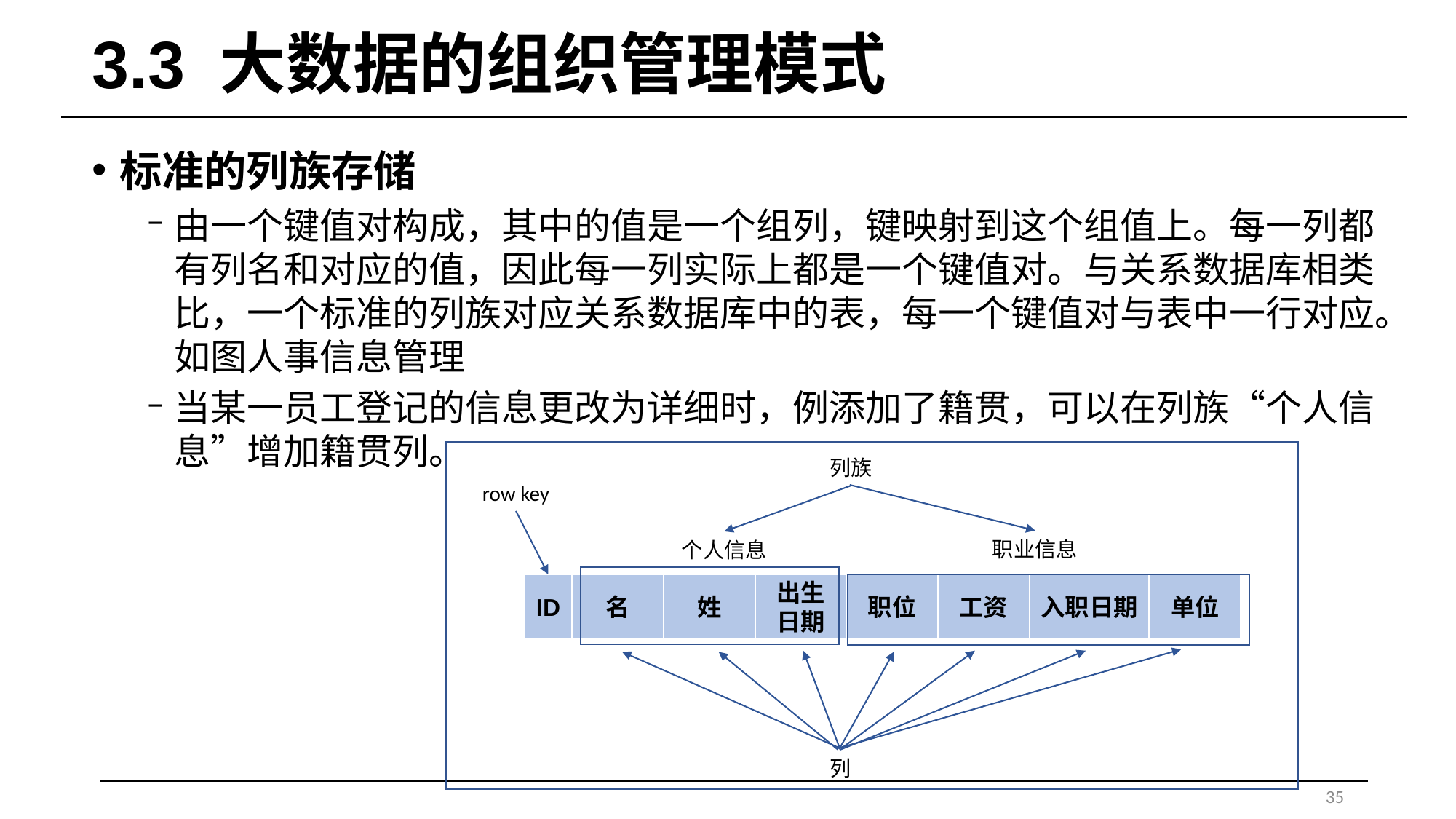

# 3.3 大数据的组织管理模式
标准的列族存储
由一个键值对构成，其中的值是一个组列，键映射到这个组值上。每一列都有列名和对应的值，因此每一列实际上都是一个键值对。与关系数据库相类比，一个标准的列族对应关系数据库中的表，每一个键值对与表中一行对应。如图人事信息管理
当某一员工登记的信息更改为详细时，例添加了籍贯，可以在列族“个人信息”增加籍贯列。

列族
row key
职业信息
个人信息

ID
名
姓
出生日期
职位

工资
入职日期
单位
列
35